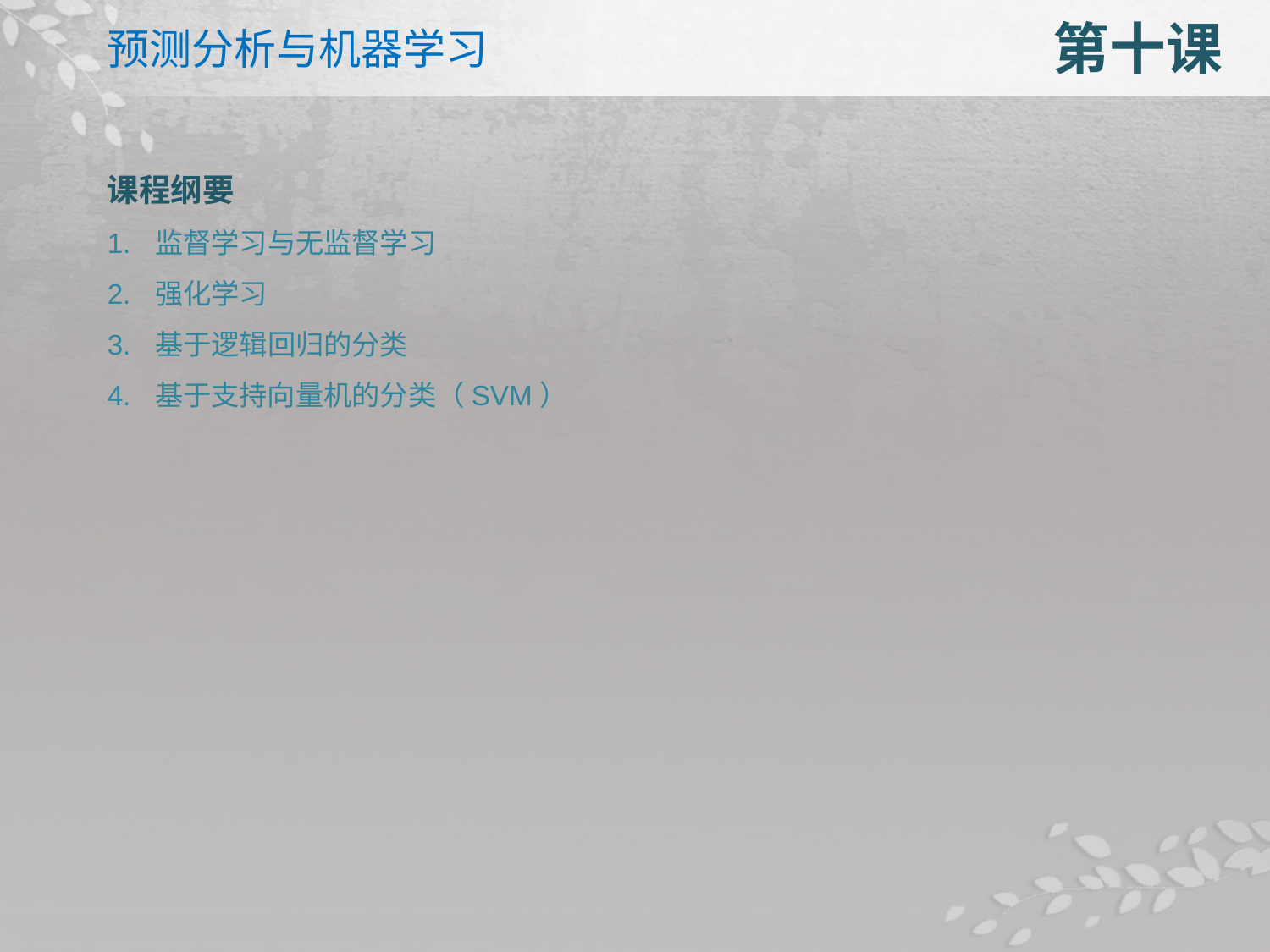

预测分析与机器学习
第十课
课程纲要
监督学习与无监督学习
强化学习
基于逻辑回归的分类
基于支持向量机的分类（SVM）